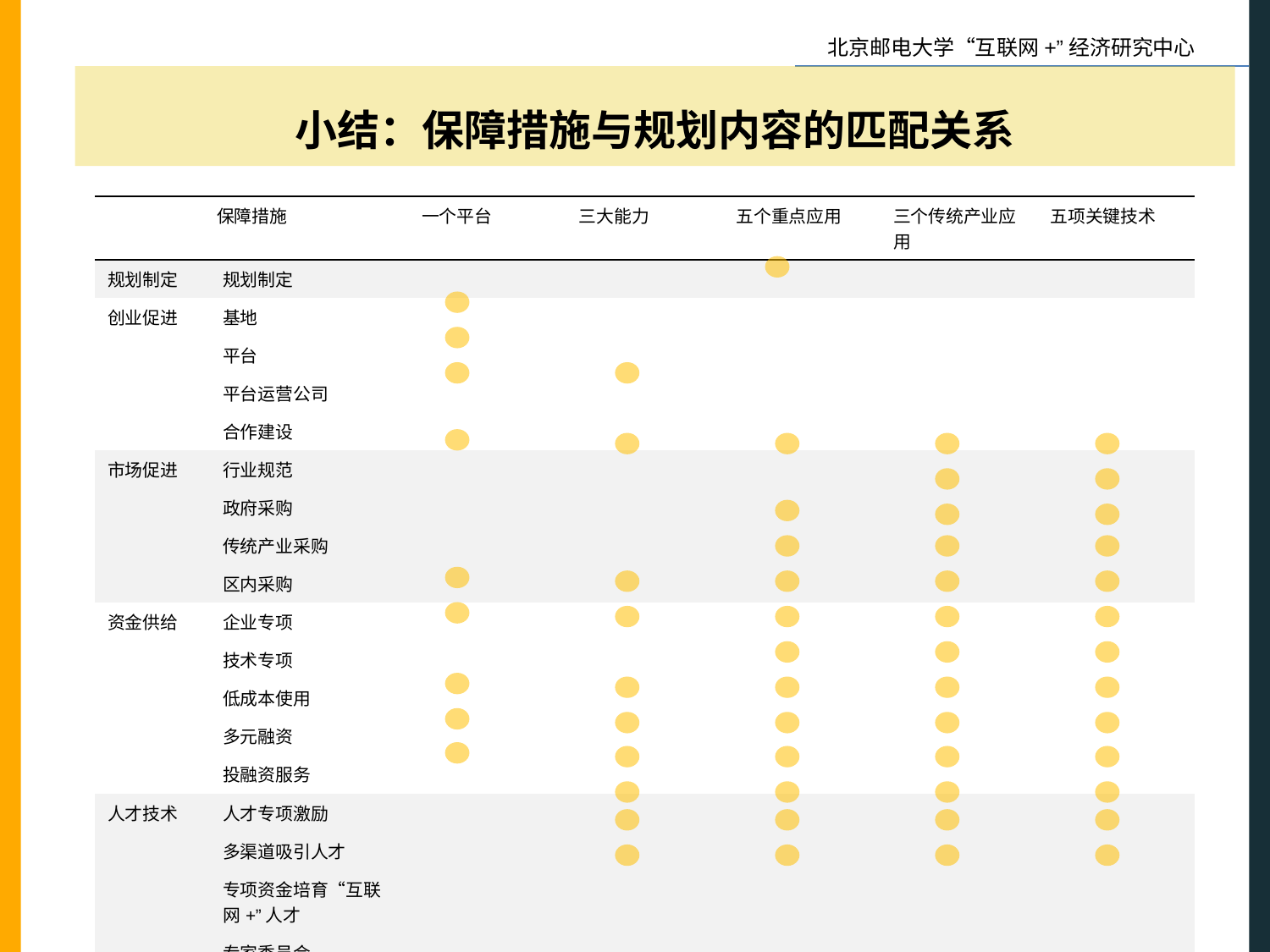

小结：保障措施与规划内容的匹配关系
| 保障措施 |  | 一个平台 | 三大能力 | 五个重点应用 | 三个传统产业应用 | 五项关键技术 |
| --- | --- | --- | --- | --- | --- | --- |
| 规划制定 | 规划制定 |  |  |  |  |  |
| 创业促进 | 基地 |  |  |  |  |  |
|  | 平台 |  |  |  |  |  |
|  | 平台运营公司 |  |  |  |  |  |
|  | 合作建设 |  |  |  |  |  |
| 市场促进 | 行业规范 |  |  |  |  |  |
|  | 政府采购 |  |  |  |  |  |
|  | 传统产业采购 |  |  |  |  |  |
|  | 区内采购 |  |  |  |  |  |
| 资金供给 | 企业专项 |  |  |  |  |  |
|  | 技术专项 |  |  |  |  |  |
|  | 低成本使用 |  |  |  |  |  |
|  | 多元融资 |  |  |  |  |  |
|  | 投融资服务 |  |  |  |  |  |
| 人才技术 | 人才专项激励 |  |  |  |  |  |
|  | 多渠道吸引人才 |  |  |  |  |  |
|  | 专项资金培育“互联网+”人才 |  |  |  |  |  |
|  | 专家委员会 |  |  |  |  |  |

101